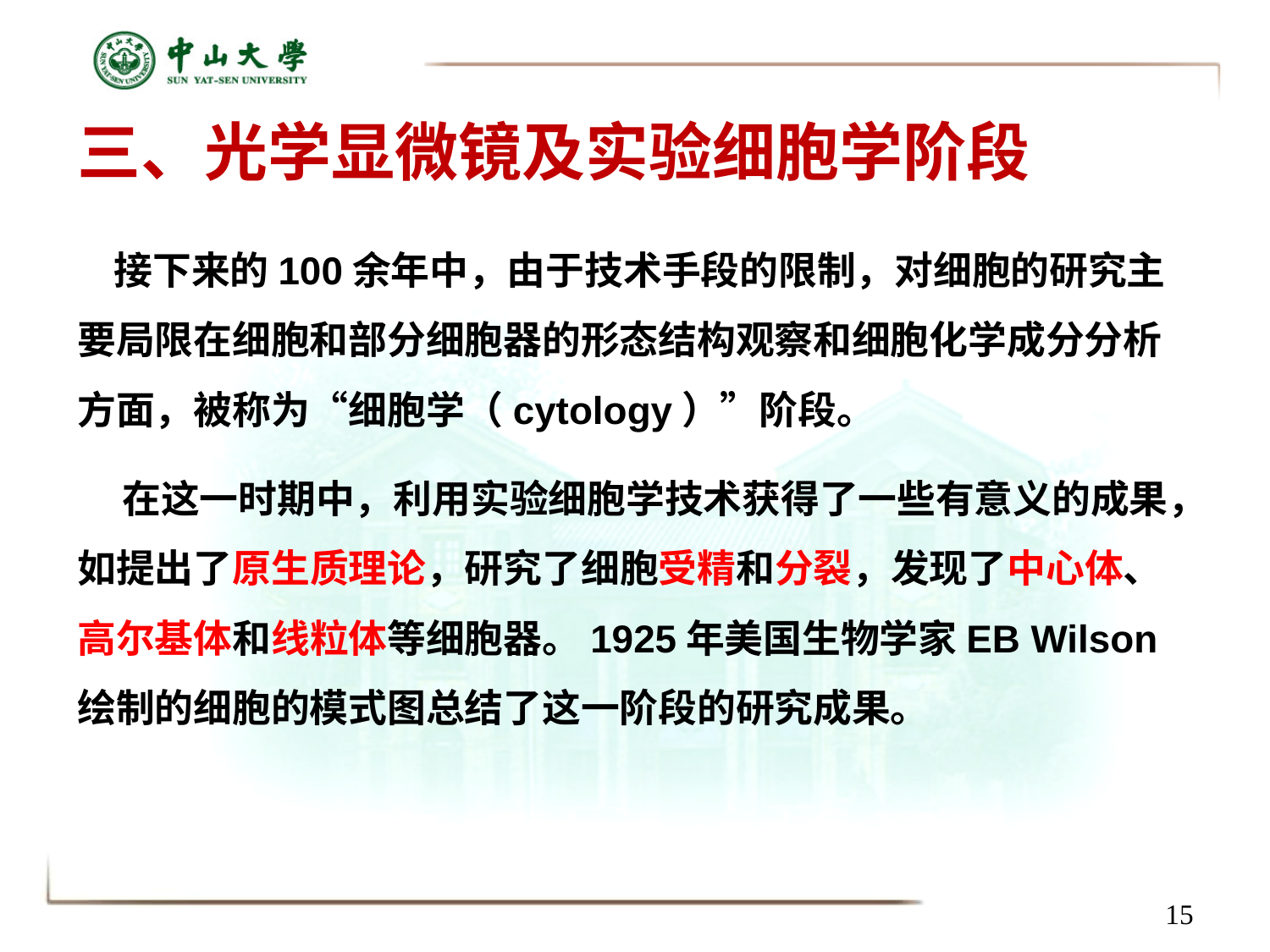

三、光学显微镜及实验细胞学阶段
    接下来的100余年中，由于技术手段的限制，对细胞的研究主要局限在细胞和部分细胞器的形态结构观察和细胞化学成分分析方面，被称为“细胞学（cytology）”阶段。
    在这一时期中，利用实验细胞学技术获得了一些有意义的成果，如提出了原生质理论，研究了细胞受精和分裂，发现了中心体、高尔基体和线粒体等细胞器。1925年美国生物学家EB Wilson绘制的细胞的模式图总结了这一阶段的研究成果。
15